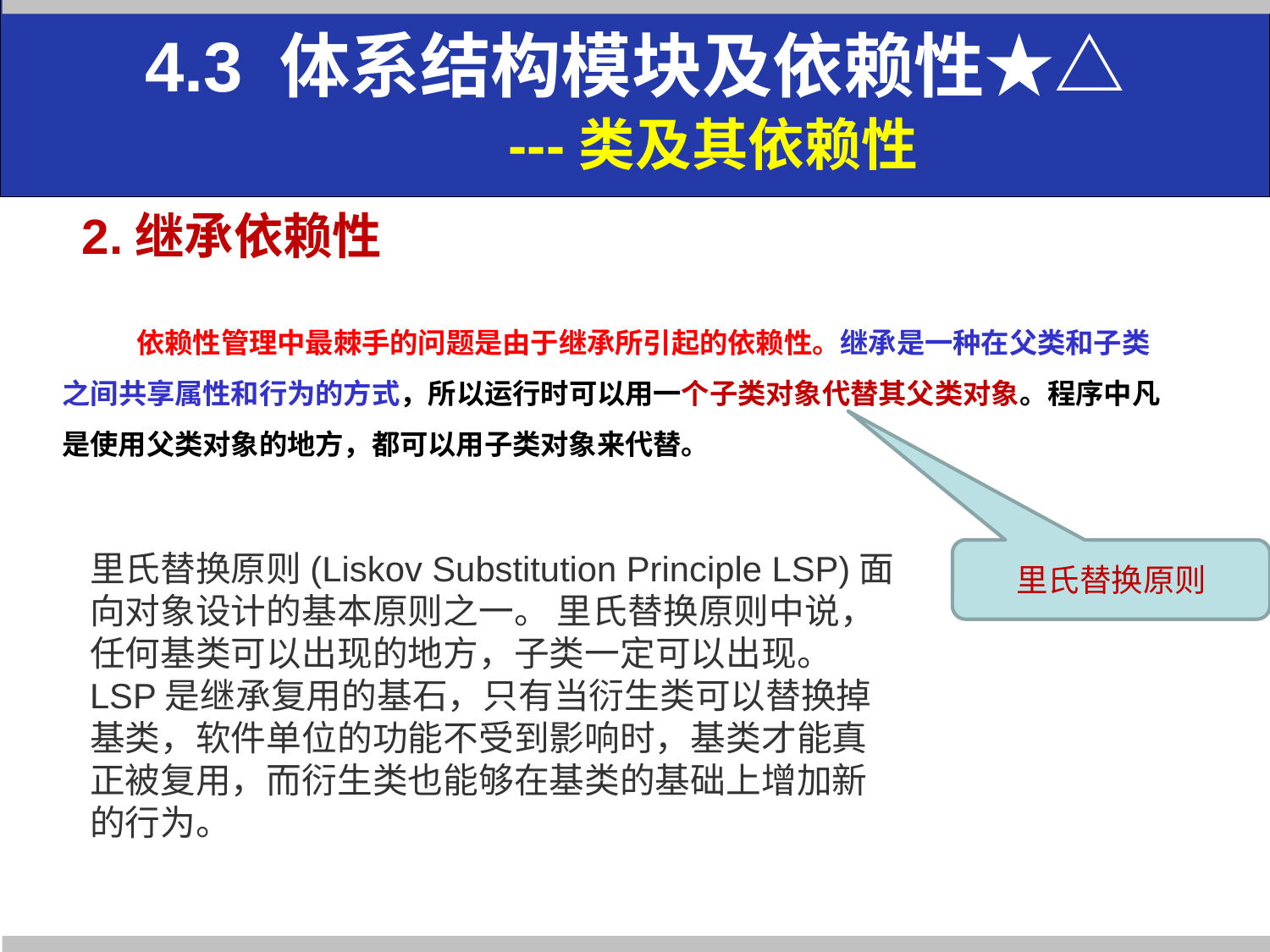

4.3 体系结构模块及依赖性★△
          ---类及其依赖性
2.继承依赖性
依赖性管理中最棘手的问题是由于继承所引起的依赖性。继承是一种在父类和子类之间共享属性和行为的方式，所以运行时可以用一个子类对象代替其父类对象。程序中凡是使用父类对象的地方，都可以用子类对象来代替。
里氏替换原则(Liskov Substitution Principle LSP)面向对象设计的基本原则之一。 里氏替换原则中说，任何基类可以出现的地方，子类一定可以出现。 LSP是继承复用的基石，只有当衍生类可以替换掉基类，软件单位的功能不受到影响时，基类才能真正被复用，而衍生类也能够在基类的基础上增加新的行为。
里氏替换原则
543